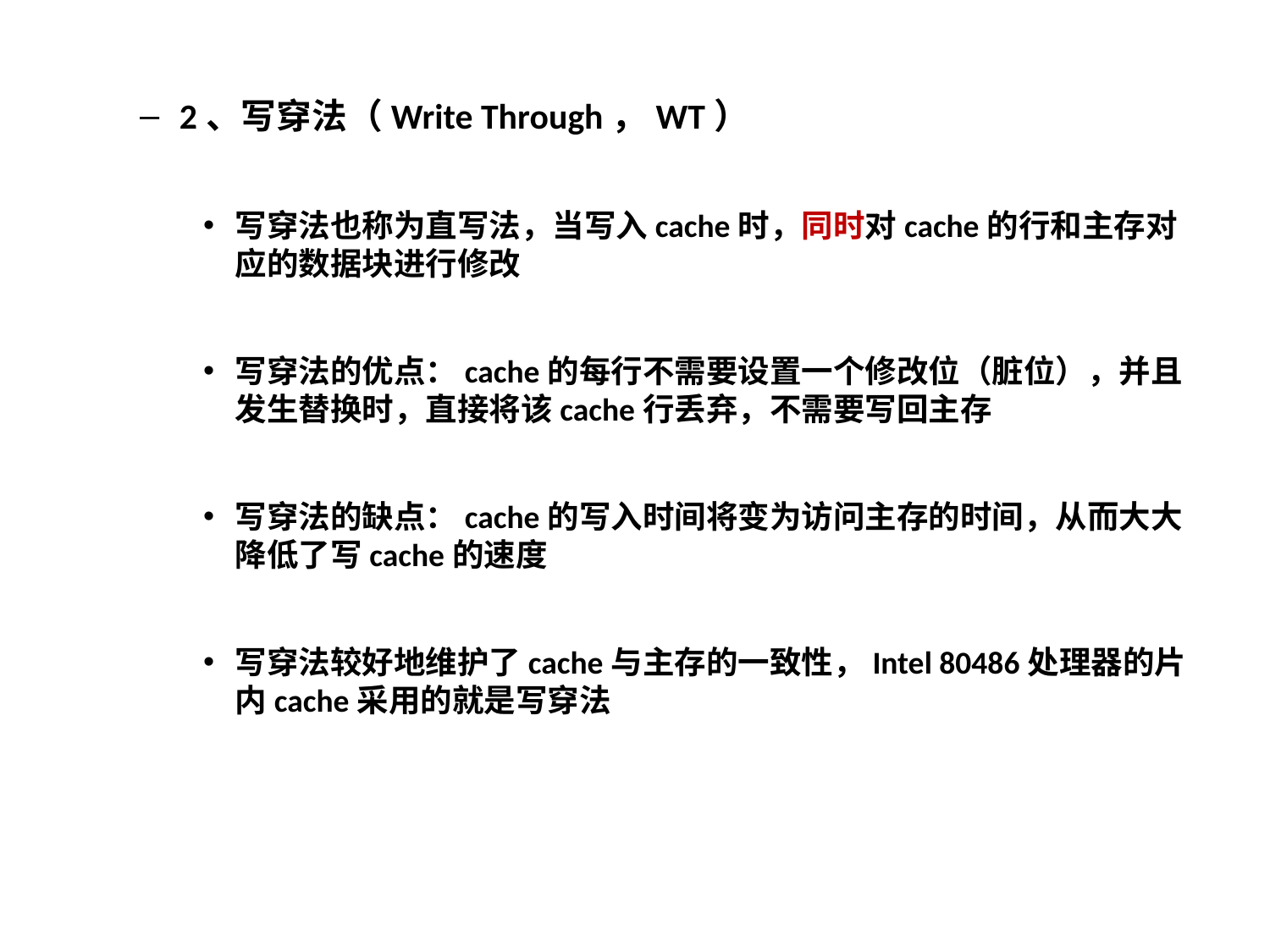

2、写穿法（Write Through，WT）

写穿法也称为直写法，当写入cache时，同时对cache的行和主存对应的数据块进行修改

写穿法的优点：cache的每行不需要设置一个修改位（脏位），并且发生替换时，直接将该cache行丢弃，不需要写回主存

写穿法的缺点：cache的写入时间将变为访问主存的时间，从而大大降低了写cache的速度

写穿法较好地维护了cache与主存的一致性，Intel 80486处理器的片内cache采用的就是写穿法